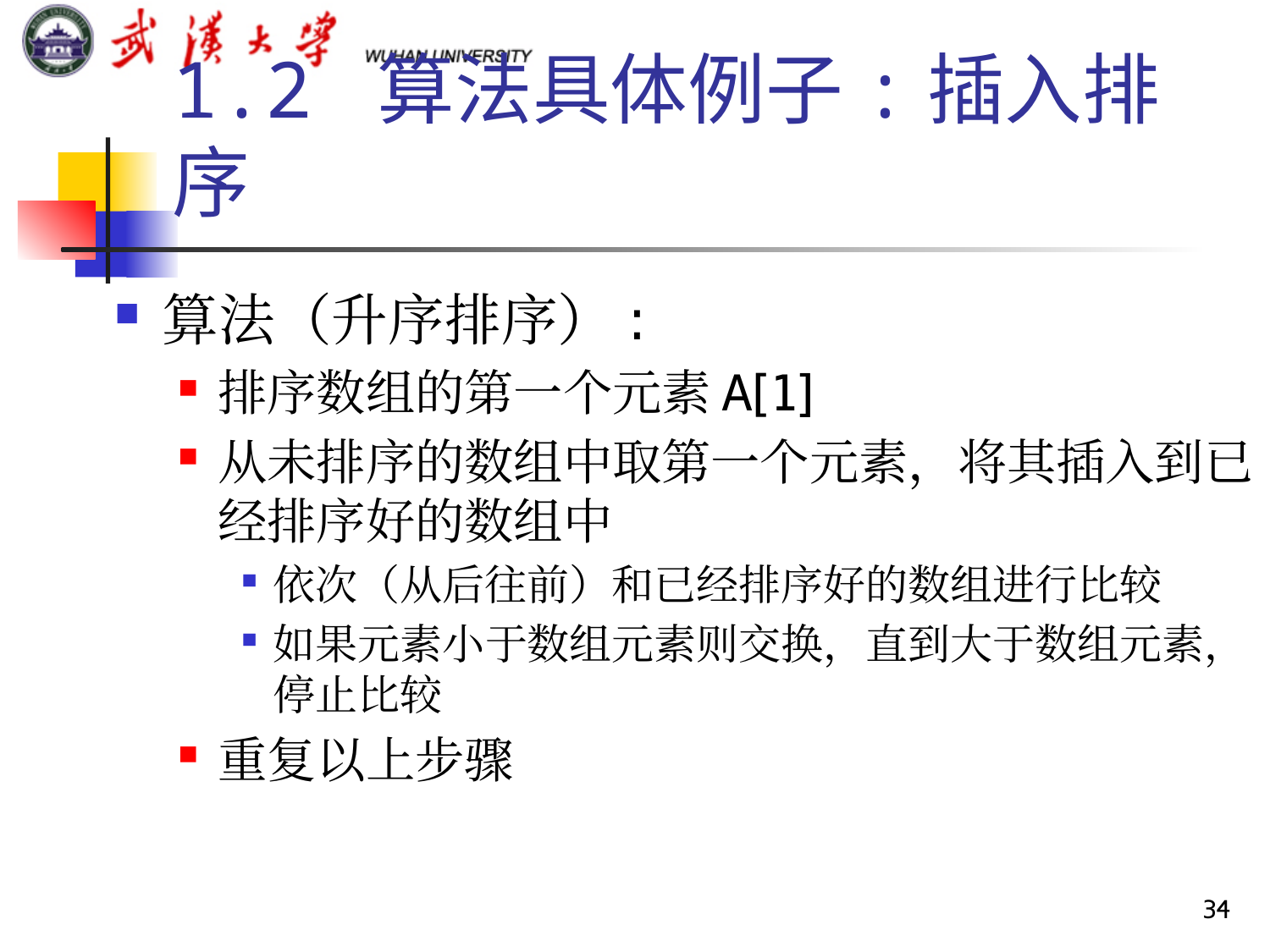

1.2 算法具体例子:插入排序
算法（升序排序）:
排序数组的第一个元素A[1]
从未排序的数组中取第一个元素，将其插入到已经排序好的数组中
依次（从后往前）和已经排序好的数组进行比较
如果元素小于数组元素则交换，直到大于数组元素，停止比较
重复以上步骤
34